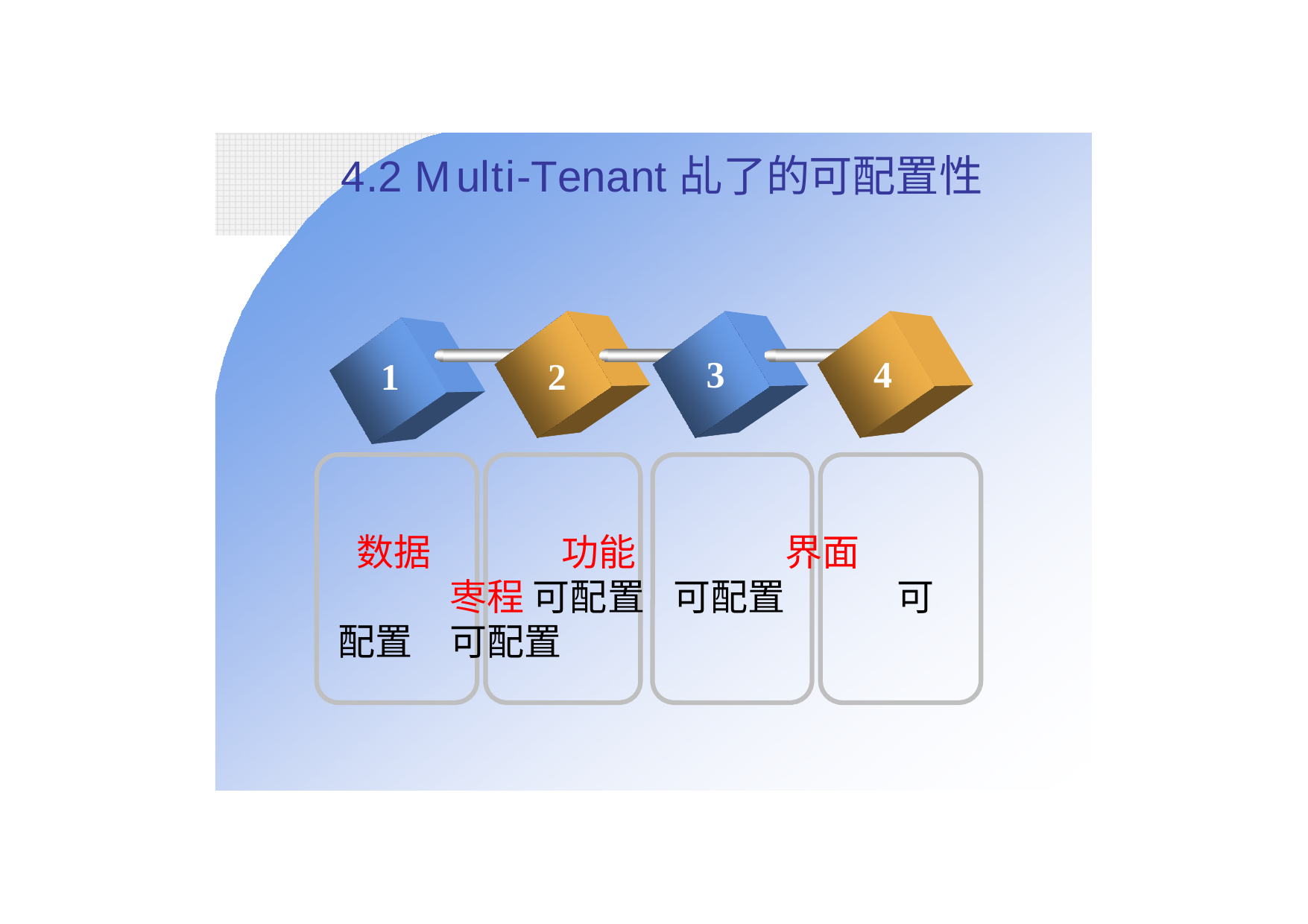

# 4.2 Multi-Tenant乩了的可配置性

3
4
1
2

数据		功能		界面		栆程 可配置	可配置	可配置	可配置